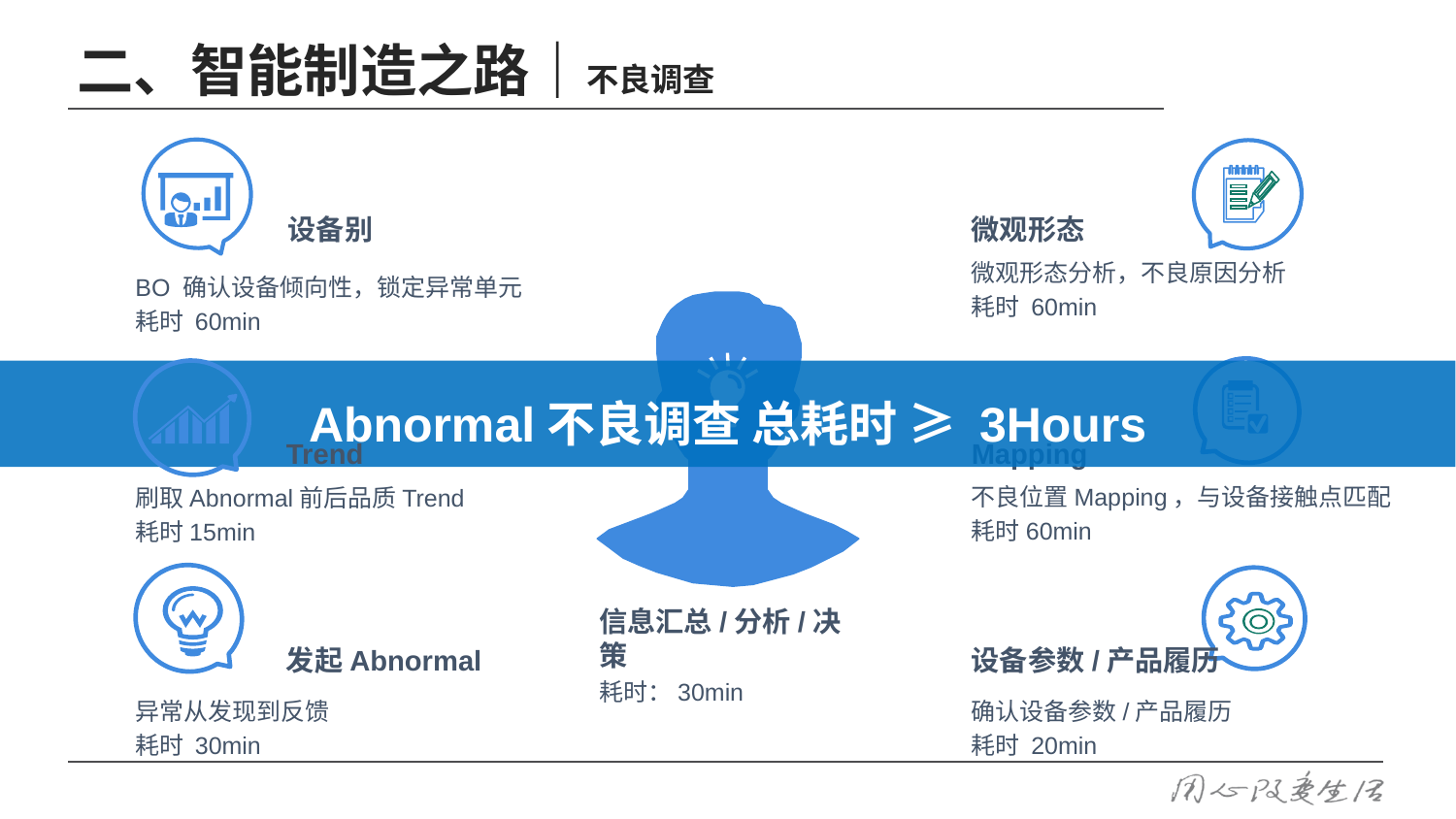

二、智能制造之路｜不良调查

设备别
BO 确认设备倾向性，锁定异常单元
耗时 60min

微观形态
微观形态分析，不良原因分析
耗时 60min

Trend
刷取Abnormal前后品质Trend
耗时15min
Abnormal不良调查 总耗时 ≥ 3Hours

Mapping
不良位置Mapping，与设备接触点匹配
耗时60min

发起Abnormal
异常从发现到反馈
耗时 30min

设备参数/产品履历
确认设备参数/产品履历
耗时 20min
信息汇总/分析/决策
耗时：30min